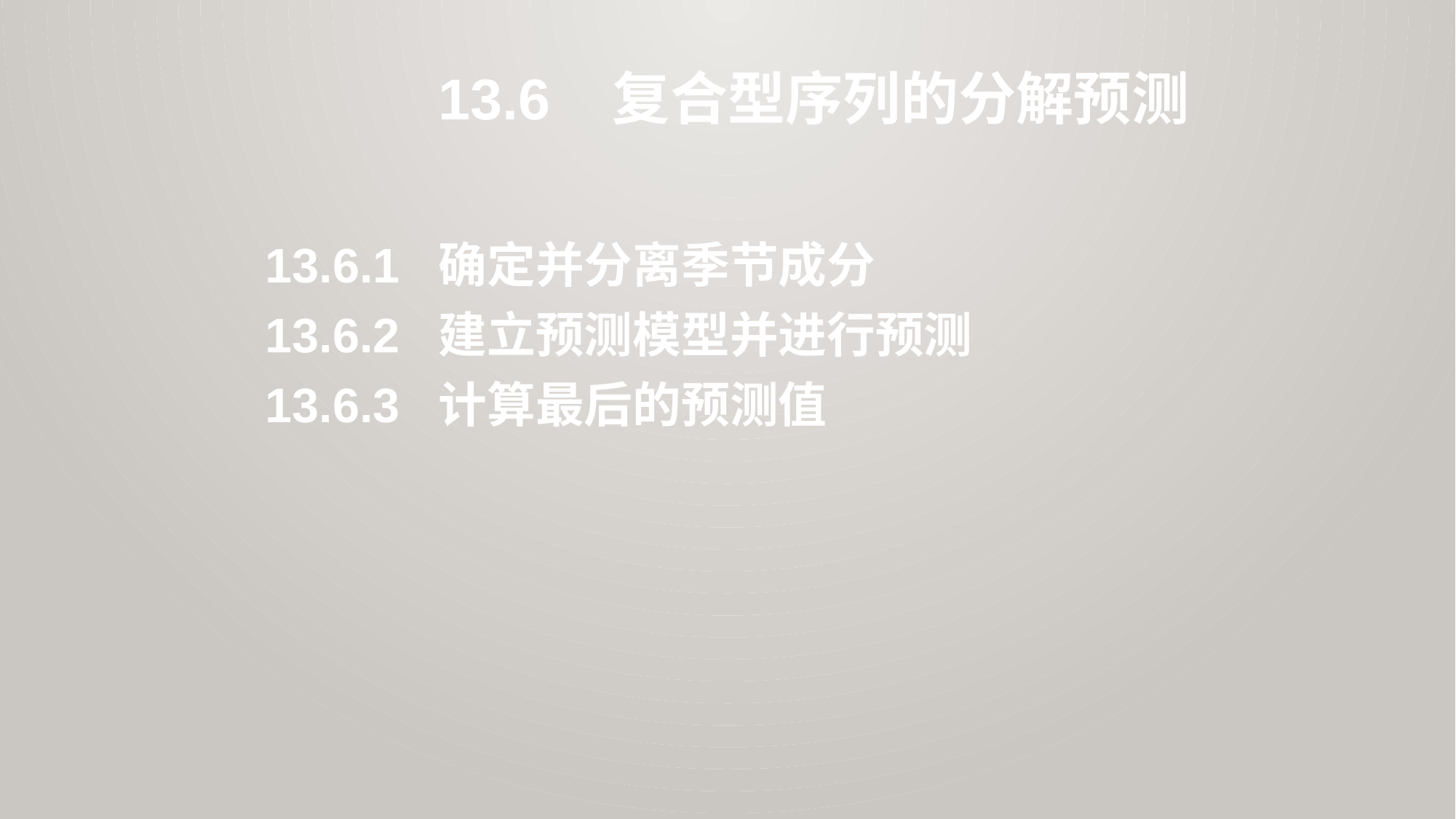

13.6   复合型序列的分解预测
13.6.1  确定并分离季节成分
13.6.2  建立预测模型并进行预测
13.6.3  计算最后的预测值